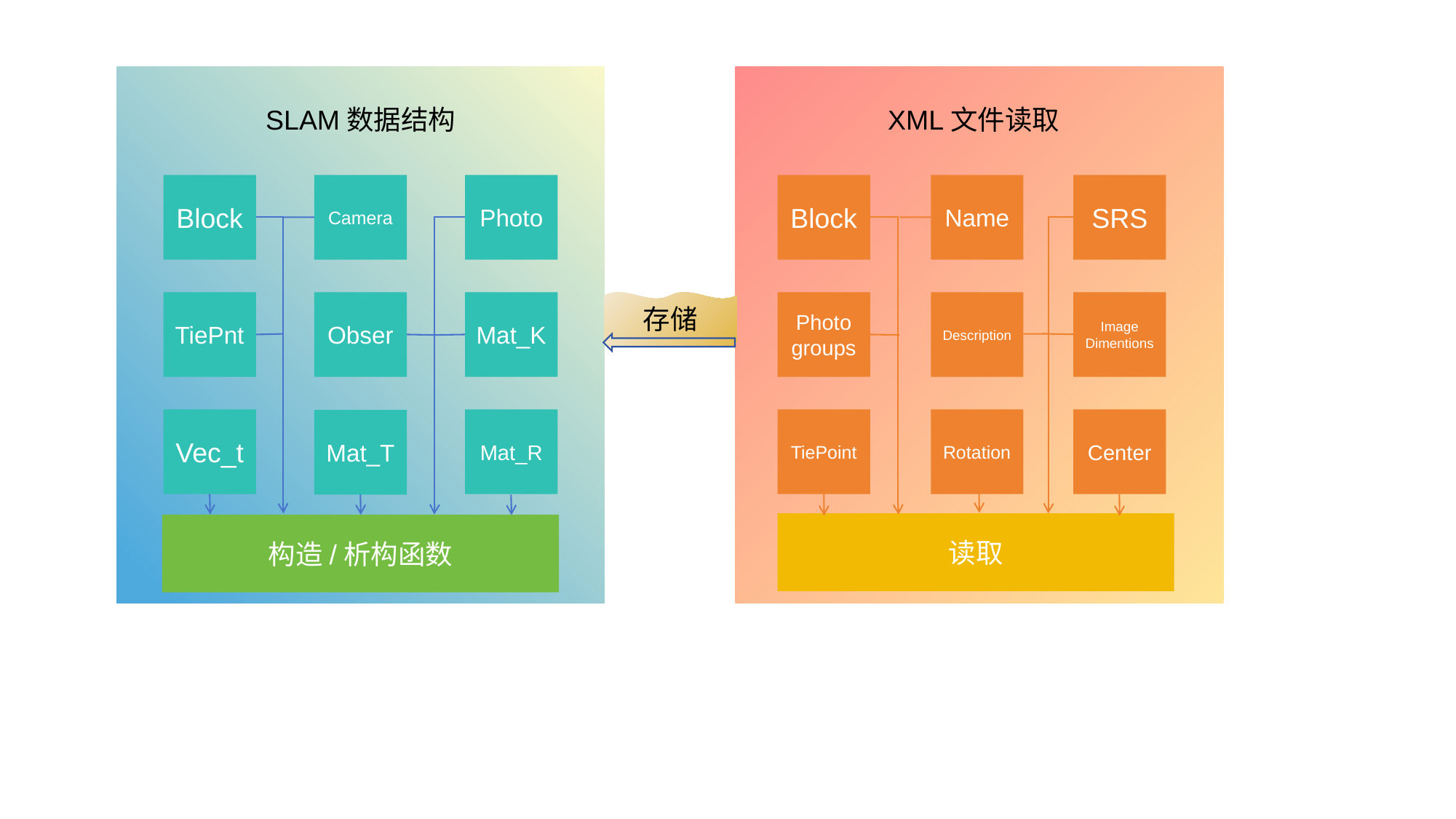

SLAM数据结构

XML文件读取
Block
Camera
Photo
Block
Name
SRS
TiePnt
Obser
Mat_K
存储
Photo
groups
Description
Image
Dimentions

Vec_t
Mat_R
TiePoint
Rotation
Center
Mat_T
读取
构造/析构函数